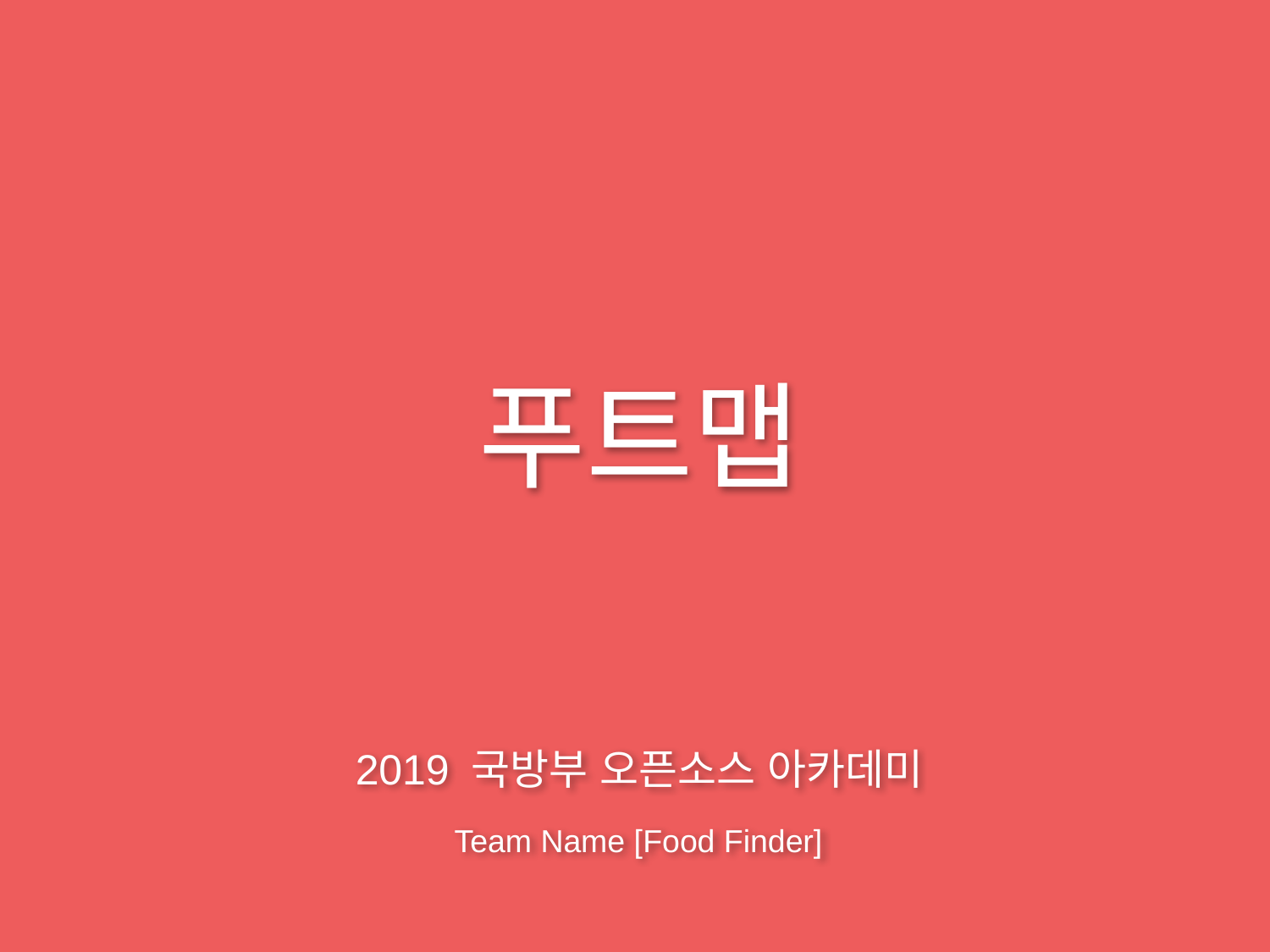

푸트맵
2019 국방부 오픈소스 아카데미
Team Name [Food Finder]